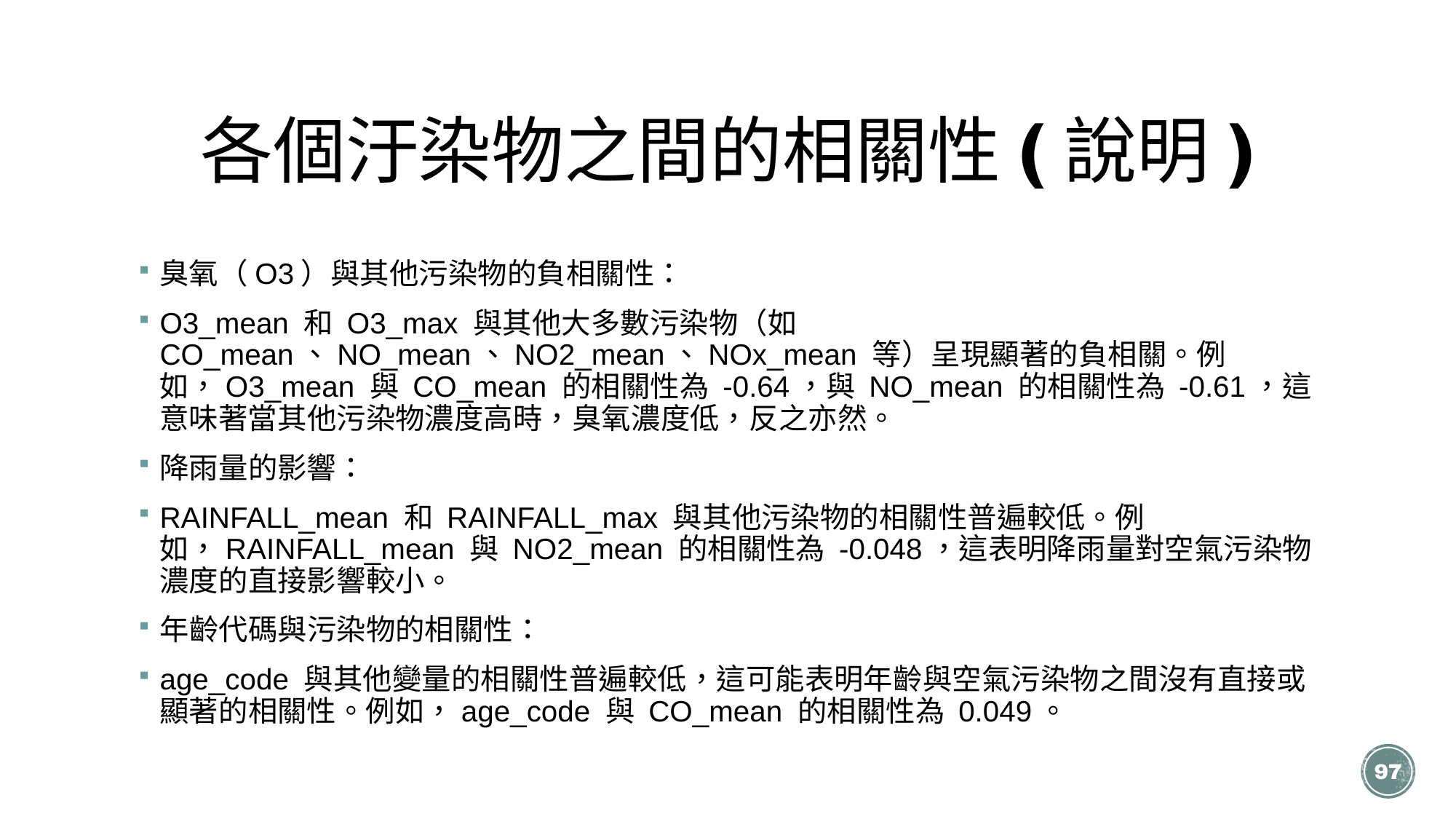

# 各個汙染物之間的相關性(說明)
臭氧（O3）與其他污染物的負相關性：
O3_mean 和 O3_max 與其他大多數污染物（如 CO_mean、NO_mean、NO2_mean、NOx_mean 等）呈現顯著的負相關。例如，O3_mean 與 CO_mean 的相關性為 -0.64，與 NO_mean 的相關性為 -0.61，這意味著當其他污染物濃度高時，臭氧濃度低，反之亦然。
降雨量的影響：
RAINFALL_mean 和 RAINFALL_max 與其他污染物的相關性普遍較低。例如，RAINFALL_mean 與 NO2_mean 的相關性為 -0.048，這表明降雨量對空氣污染物濃度的直接影響較小。
年齡代碼與污染物的相關性：
age_code 與其他變量的相關性普遍較低，這可能表明年齡與空氣污染物之間沒有直接或顯著的相關性。例如，age_code 與 CO_mean 的相關性為 0.049。

97